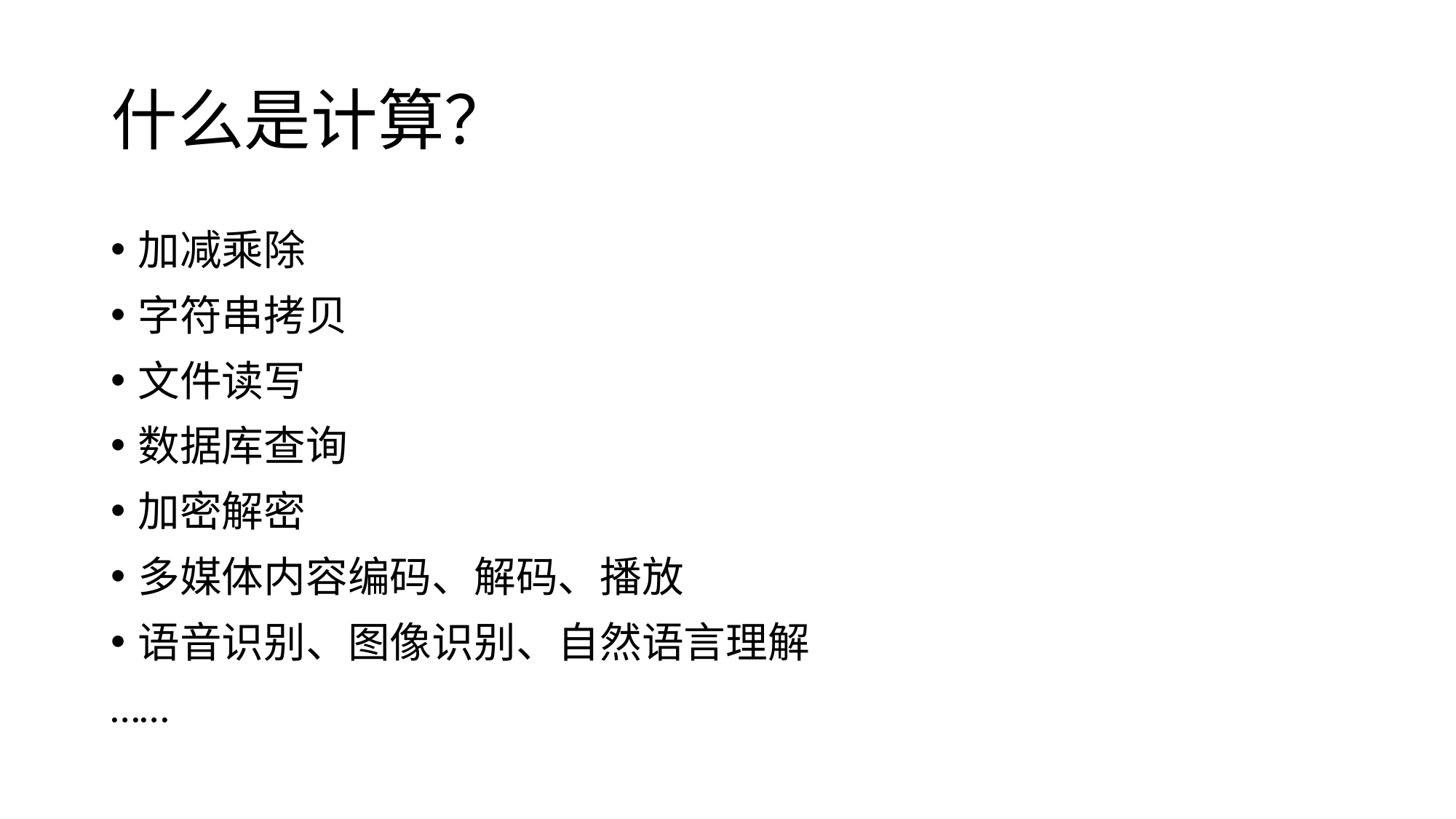

# 什么是计算？
加减乘除
字符串拷贝
文件读写
数据库查询
加密解密
多媒体内容编码、解码、播放
语音识别、图像识别、自然语言理解
……